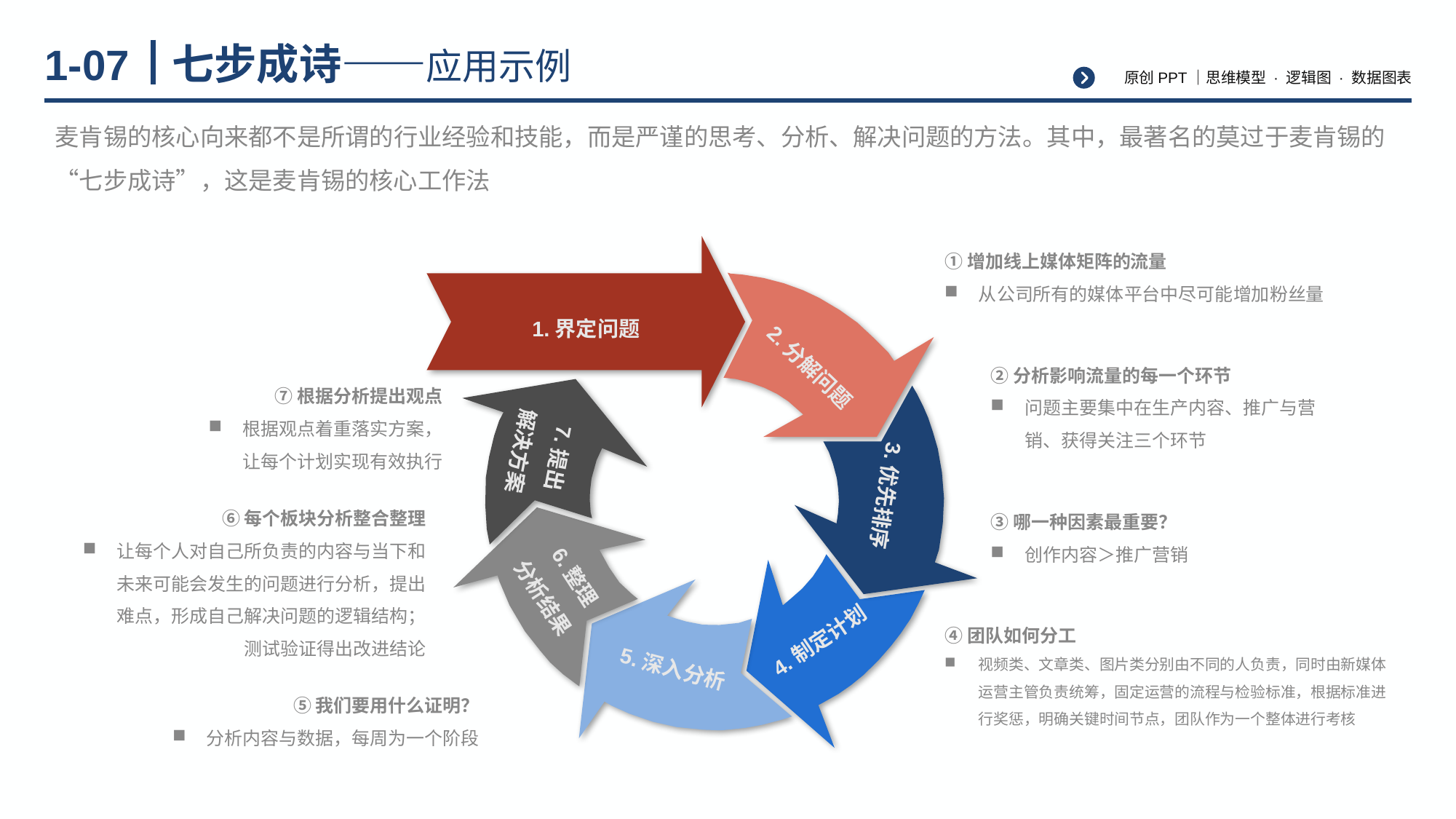

# 七步成诗——应用示例
1-07
麦肯锡的核心向来都不是所谓的行业经验和技能，而是严谨的思考、分析、解决问题的方法。其中，最著名的莫过于麦肯锡的“七步成诗”，这是麦肯锡的核心工作法

1.界定问题
2.分解问题

7.提出
解决方案
3.优先排序

6.整理
分析结果

4.制定计划
5.深入分析
①增加线上媒体矩阵的流量
从公司所有的媒体平台中尽可能增加粉丝量
②分析影响流量的每一个环节
问题主要集中在生产内容、推广与营销、获得关注三个环节
⑦根据分析提出观点
根据观点着重落实方案，让每个计划实现有效执行
⑥每个板块分析整合整理
让每个人对自己所负责的内容与当下和未来可能会发生的问题进行分析，提出难点，形成自己解决问题的逻辑结构；测试验证得出改进结论
③哪一种因素最重要？
创作内容＞推广营销
④团队如何分工
视频类、文章类、图片类分别由不同的人负责，同时由新媒体运营主管负责统筹，固定运营的流程与检验标准，根据标准进行奖惩，明确关键时间节点，团队作为一个整体进行考核
⑤我们要用什么证明？
分析内容与数据，每周为一个阶段